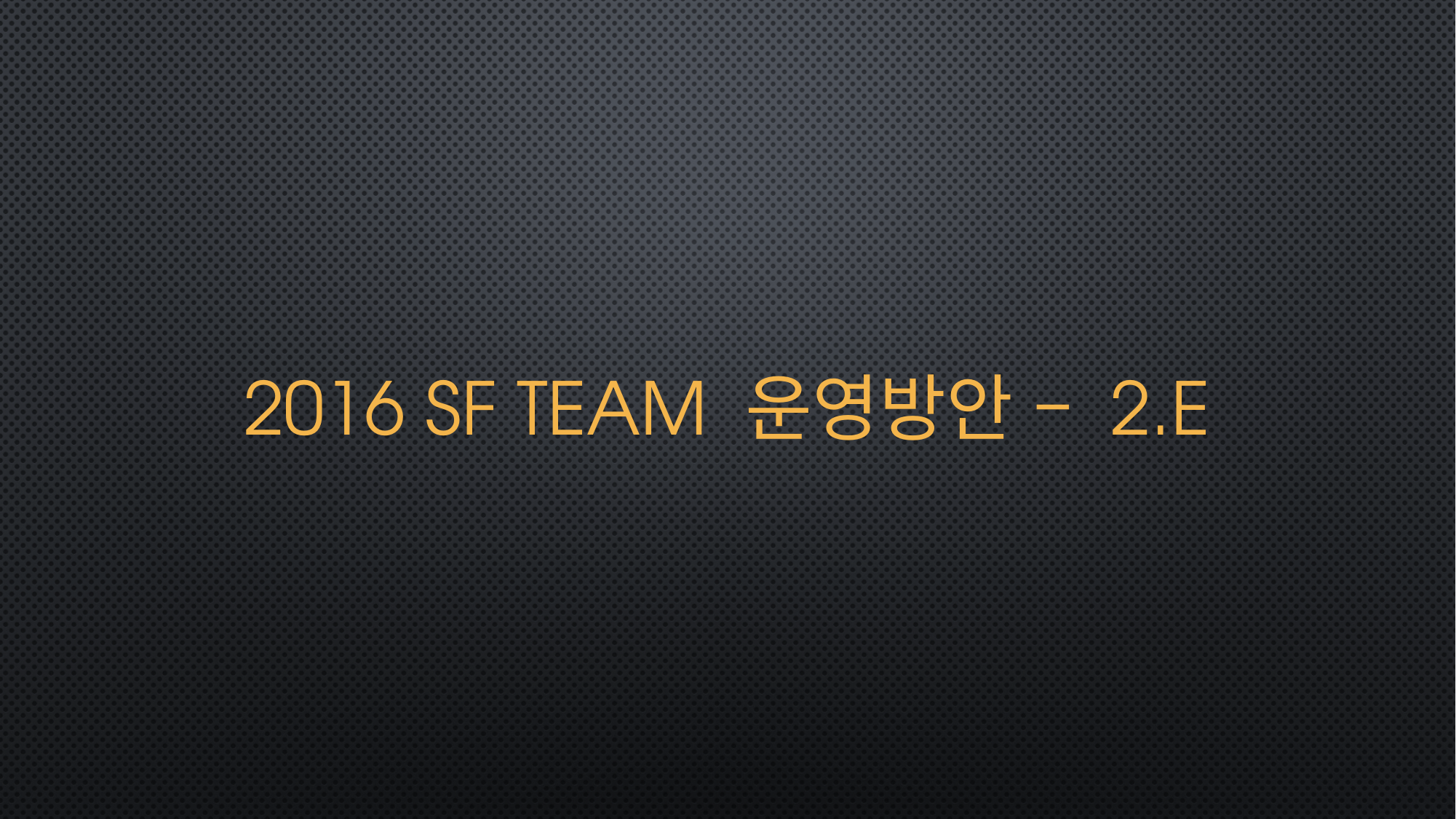

# 2016 sf TEAM 운영방안 – 2.E